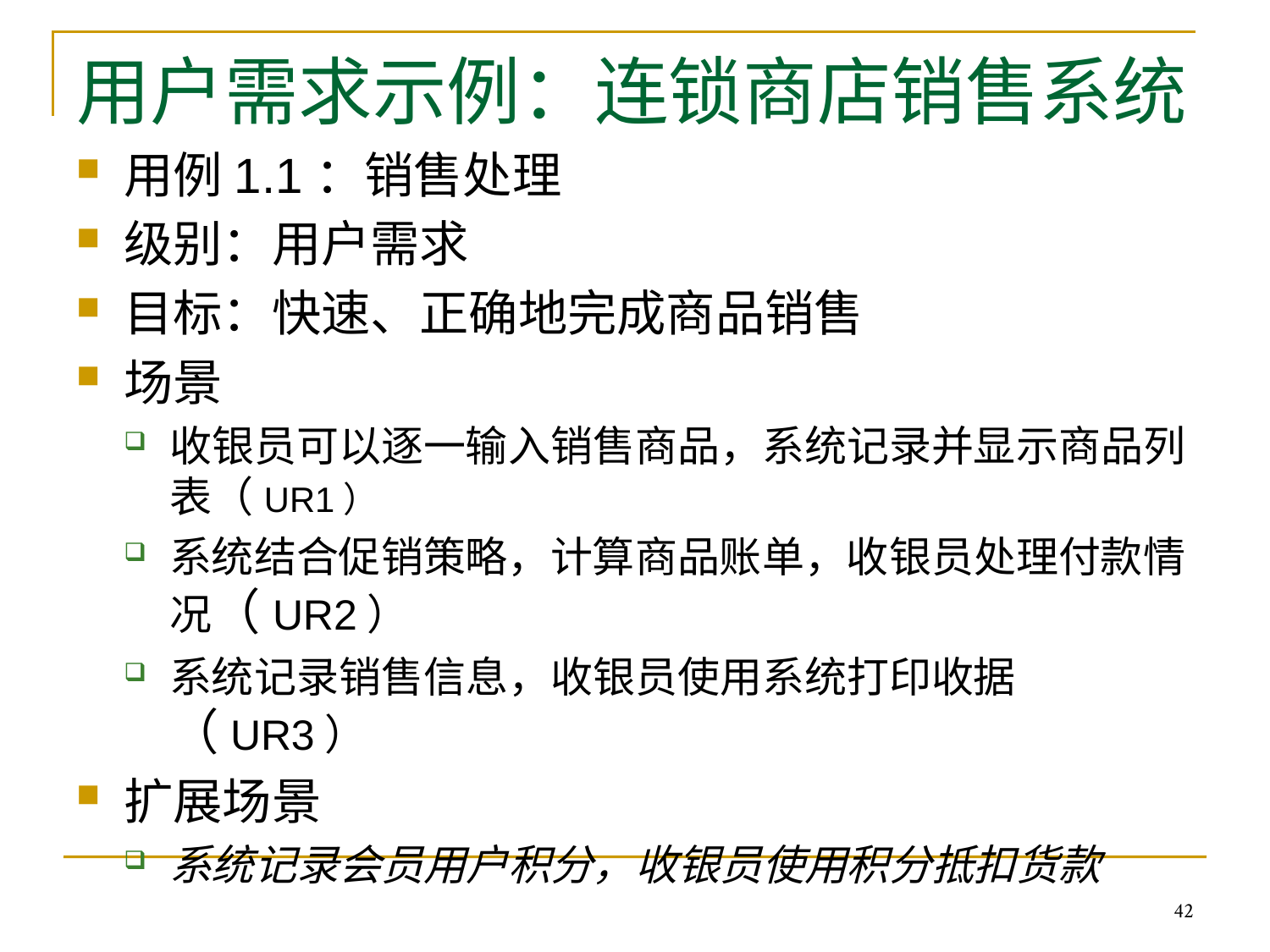

# 用户需求示例：连锁商店销售系统
用例1.1：销售处理
级别：用户需求
目标：快速、正确地完成商品销售
场景
收银员可以逐一输入销售商品，系统记录并显示商品列表（UR1）
系统结合促销策略，计算商品账单，收银员处理付款情况（UR2）
系统记录销售信息，收银员使用系统打印收据（UR3）
扩展场景
系统记录会员用户积分，收银员使用积分抵扣货款
42